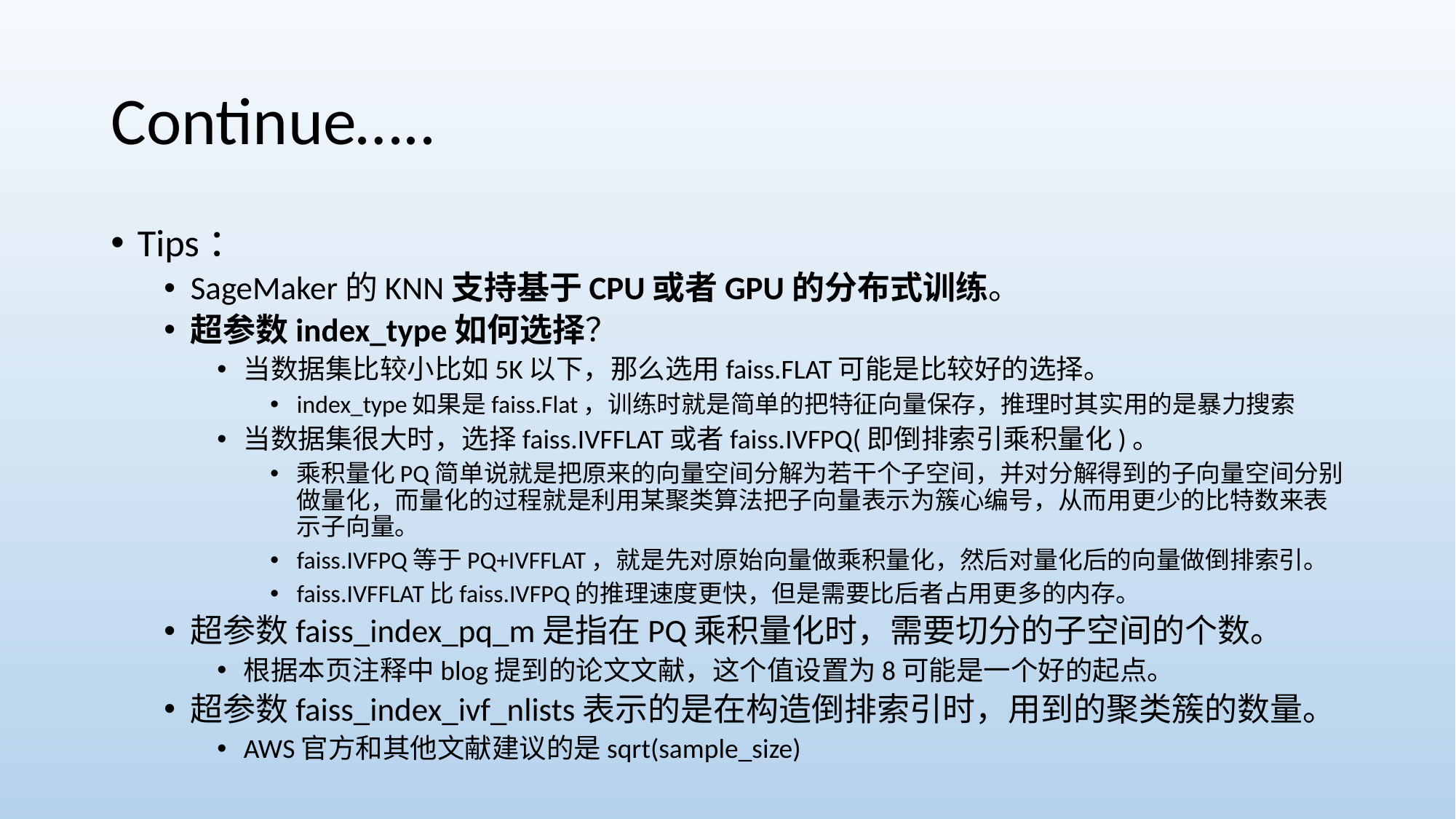

# Continue…..
Tips：
SageMaker的KNN支持基于CPU或者GPU的分布式训练。
超参数index_type如何选择？
当数据集比较小比如5K以下，那么选用faiss.FLAT可能是比较好的选择。
index_type如果是faiss.Flat，训练时就是简单的把特征向量保存，推理时其实用的是暴力搜索
当数据集很大时，选择faiss.IVFFLAT或者faiss.IVFPQ(即倒排索引乘积量化)。
乘积量化PQ简单说就是把原来的向量空间分解为若干个子空间，并对分解得到的子向量空间分别做量化，而量化的过程就是利用某聚类算法把子向量表示为簇心编号，从而用更少的比特数来表示子向量。
faiss.IVFPQ等于PQ+IVFFLAT，就是先对原始向量做乘积量化，然后对量化后的向量做倒排索引。
faiss.IVFFLAT比faiss.IVFPQ的推理速度更快，但是需要比后者占用更多的内存。
超参数faiss_index_pq_m是指在PQ乘积量化时，需要切分的子空间的个数。
根据本页注释中blog提到的论文文献，这个值设置为8可能是一个好的起点。
超参数faiss_index_ivf_nlists表示的是在构造倒排索引时，用到的聚类簇的数量。
AWS官方和其他文献建议的是sqrt(sample_size)